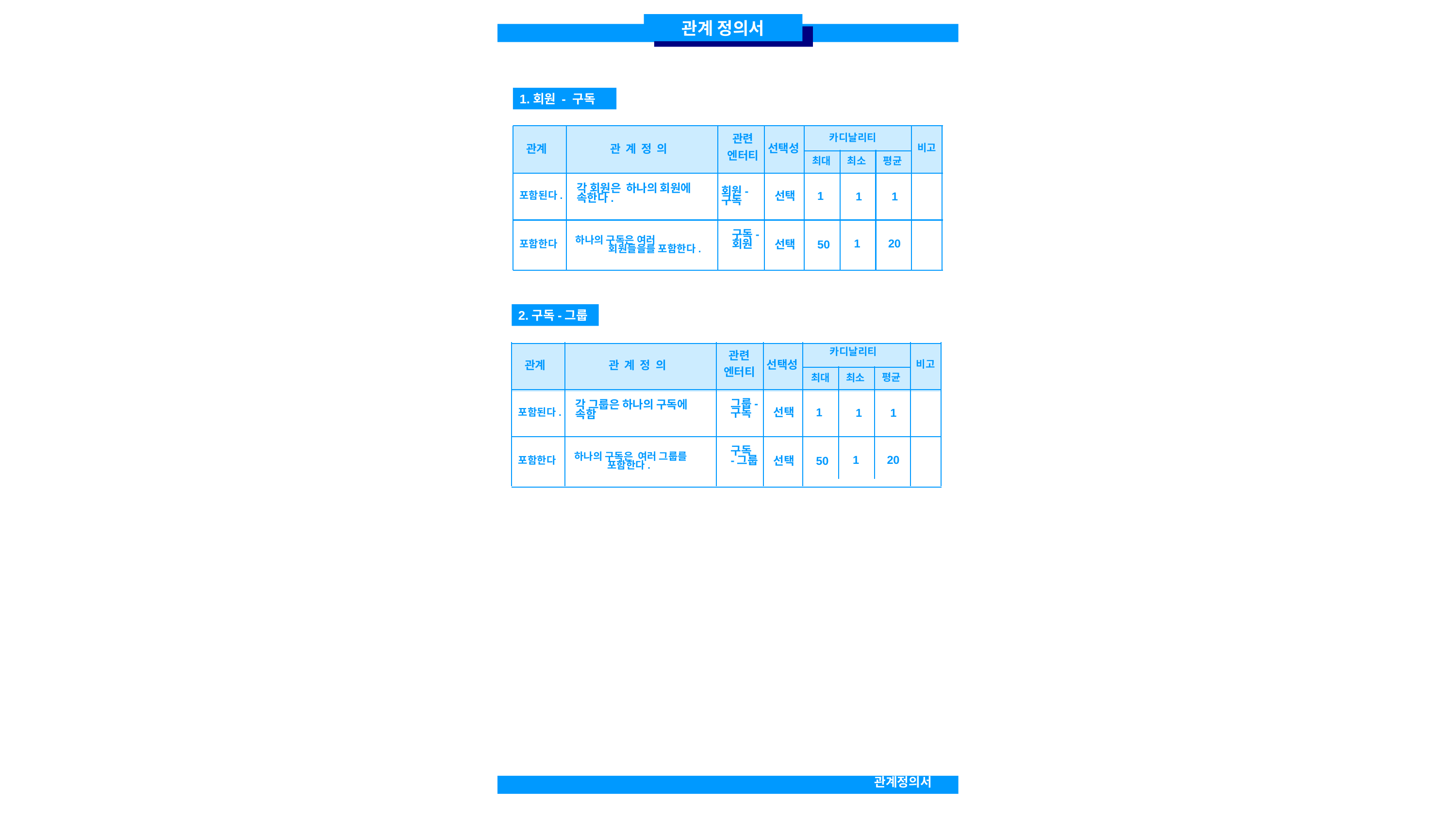

관계 정의서

1.회원 - 구독

카디날리티
관련
엔터티
선택성
관계
관  계  정  의
비고
평균
최대
최소
각 회원은  하나의 회원에 속한다.
회원-구독
포함된다.
선택
1
1
1

하나의 구독은 여러 회원들을를 포함한다.
구독-회원
포함한다
1
20
선택
50
2.구독-그룹
카디날리티

관련
엔터티
선택성
관계
관  계  정  의
비고
평균
최대
최소
그룹-구독
각 그룹은 하나의 구독에 속함
포함된다.
선택
1
1

1

하나의 구독은  여러 그룹를 포함한다.
구독
-그룹
포함한다
1
20
선택
50
관계정의서